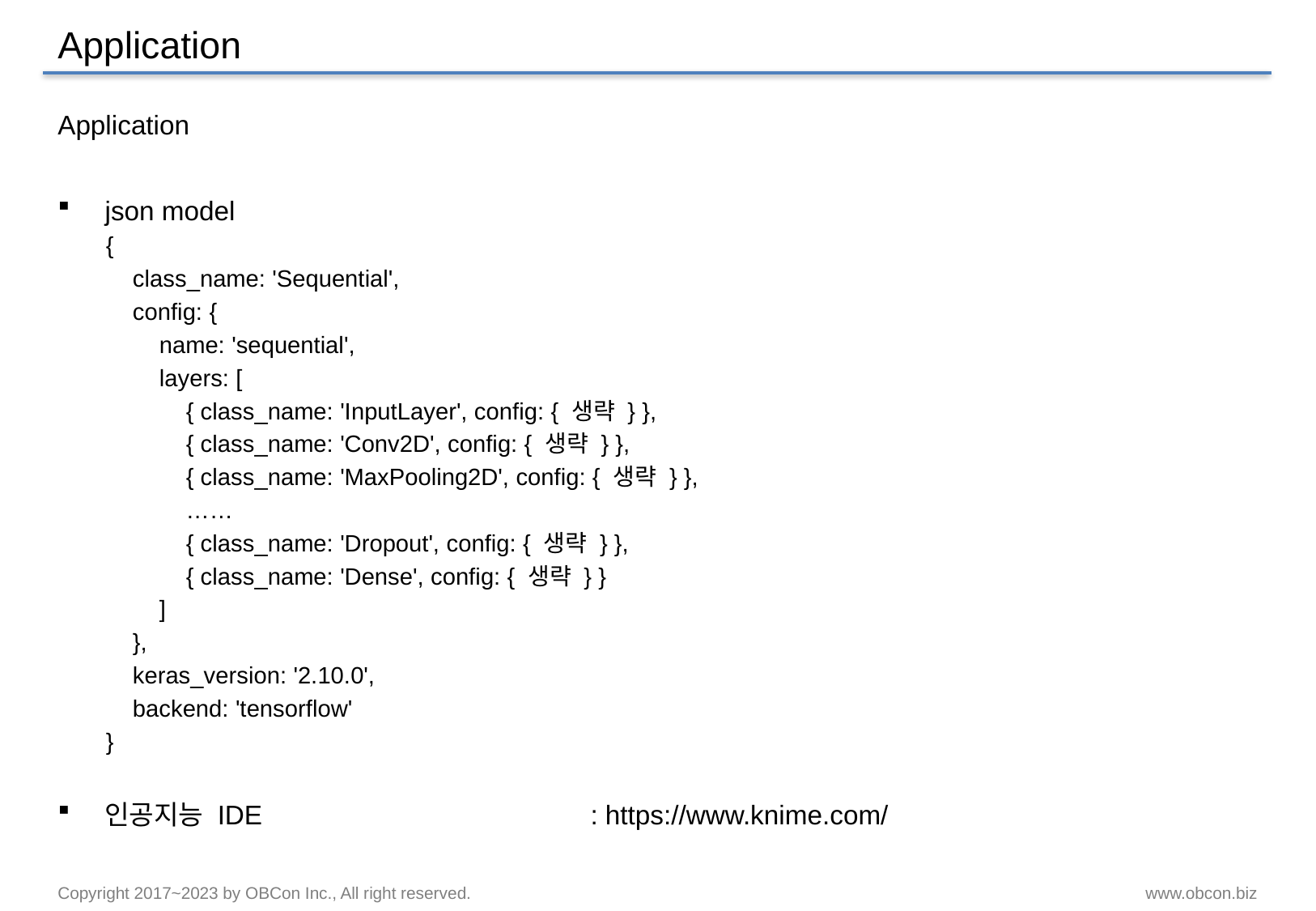

# Application
Application
json model
{
    class_name: 'Sequential',
    config: {
        name: 'sequential',
        layers: [
            { class_name: 'InputLayer', config: { 생략 } },
            { class_name: 'Conv2D', config: { 생략 } },
            { class_name: 'MaxPooling2D', config: { 생략 } },
            ……
            { class_name: 'Dropout', config: { 생략 } },
            { class_name: 'Dense', config: { 생략 } }
        ]
    },
    keras_version: '2.10.0',
    backend: 'tensorflow'
}

인공지능 IDE			: https://www.knime.com/